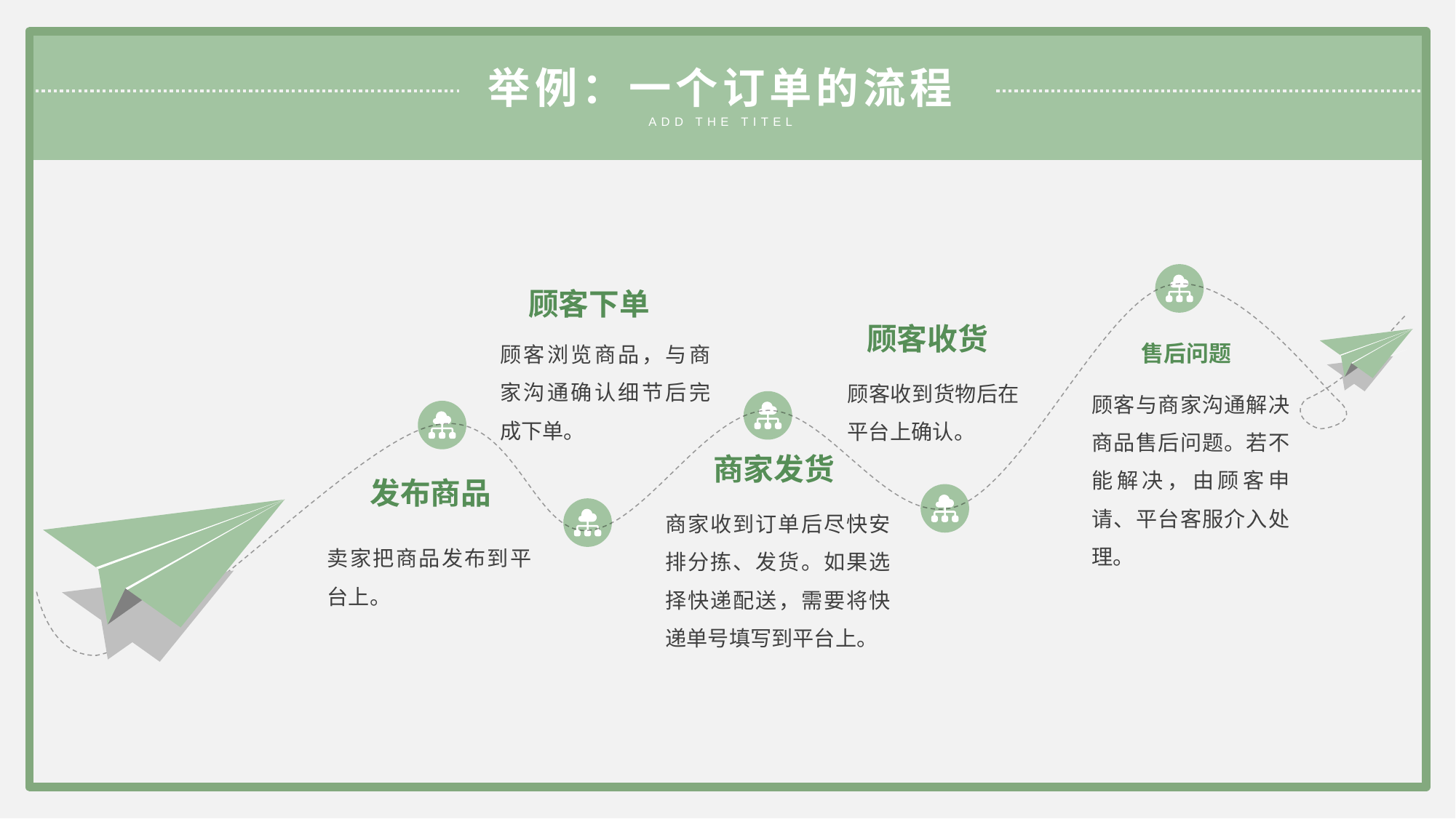

举例：一个订单的流程
ADD THE TITEL

顾客下单
顾客浏览商品，与商家沟通确认细节后完成下单。

顾客收货
顾客收到货物后在平台上确认。

售后问题
顾客与商家沟通解决商品售后问题。若不能解决，由顾客申请、平台客服介入处理。

商家发货
商家收到订单后尽快安排分拣、发货。如果选择快递配送，需要将快递单号填写到平台上。
发布商品
卖家把商品发布到平台上。